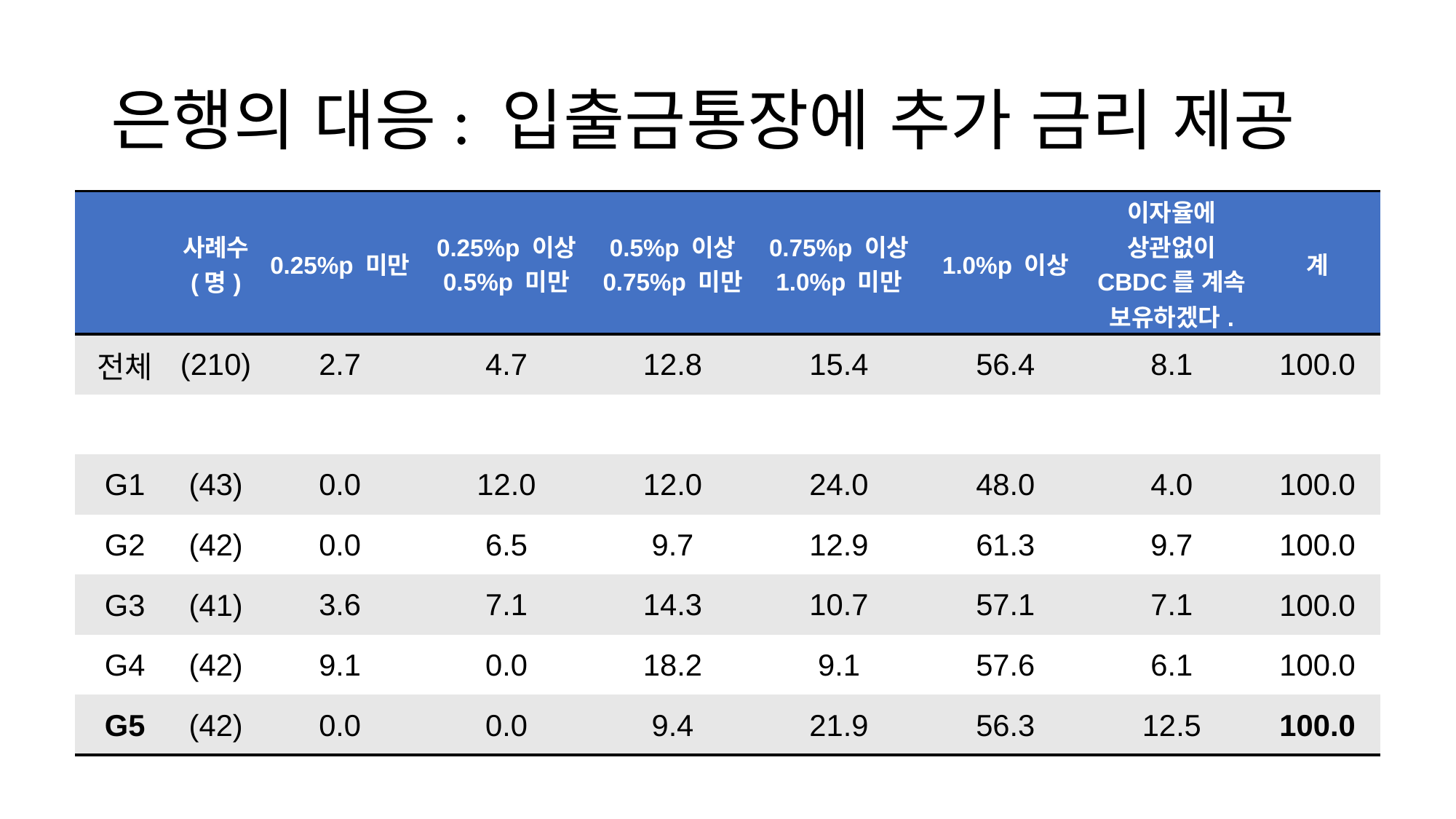

# 은행의 대응: 입출금통장에 추가 금리 제공
|  | 사례수 (명) | 0.25%p 미만 | 0.25%p 이상 0.5%p 미만 | 0.5%p 이상 0.75%p 미만 | 0.75%p 이상 1.0%p 미만 | 1.0%p 이상 | 이자율에 상관없이 CBDC를 계속 보유하겠다. | 계 |
| --- | --- | --- | --- | --- | --- | --- | --- | --- |
| 전체 | (210) | 2.7 | 4.7 | 12.8 | 15.4 | 56.4 | 8.1 | 100.0 |
|  |  |  |  |  |  |  |  |  |
| G1 | (43) | 0.0 | 12.0 | 12.0 | 24.0 | 48.0 | 4.0 | 100.0 |
| G2 | (42) | 0.0 | 6.5 | 9.7 | 12.9 | 61.3 | 9.7 | 100.0 |
| G3 | (41) | 3.6 | 7.1 | 14.3 | 10.7 | 57.1 | 7.1 | 100.0 |
| G4 | (42) | 9.1 | 0.0 | 18.2 | 9.1 | 57.6 | 6.1 | 100.0 |
| G5 | (42) | 0.0 | 0.0 | 9.4 | 21.9 | 56.3 | 12.5 | 100.0 |